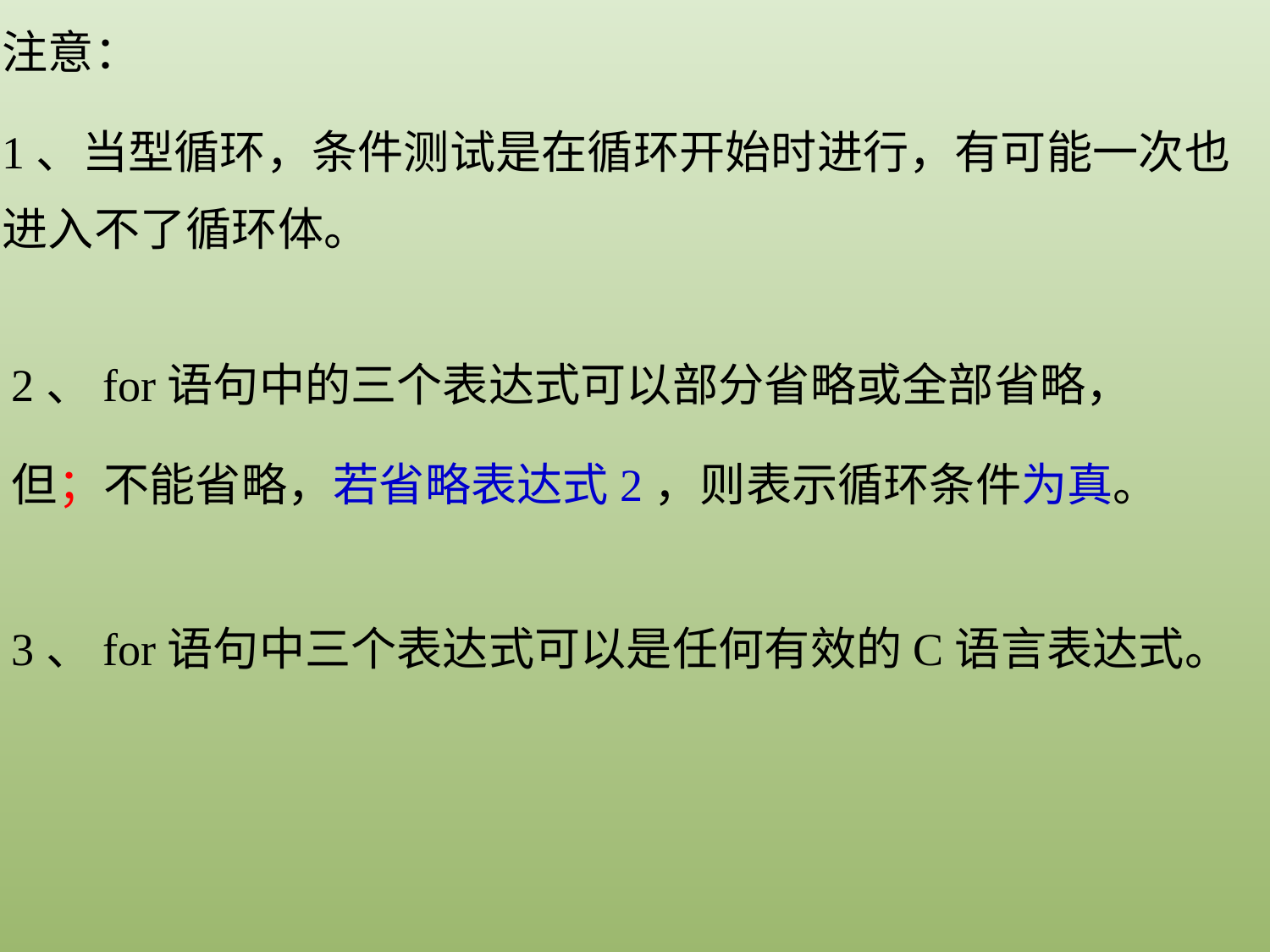

注意：
1、当型循环，条件测试是在循环开始时进行，有可能一次也进入不了循环体。
2、for语句中的三个表达式可以部分省略或全部省略，
但；不能省略，若省略表达式2，则表示循环条件为真。
3、for语句中三个表达式可以是任何有效的C语言表达式。
133